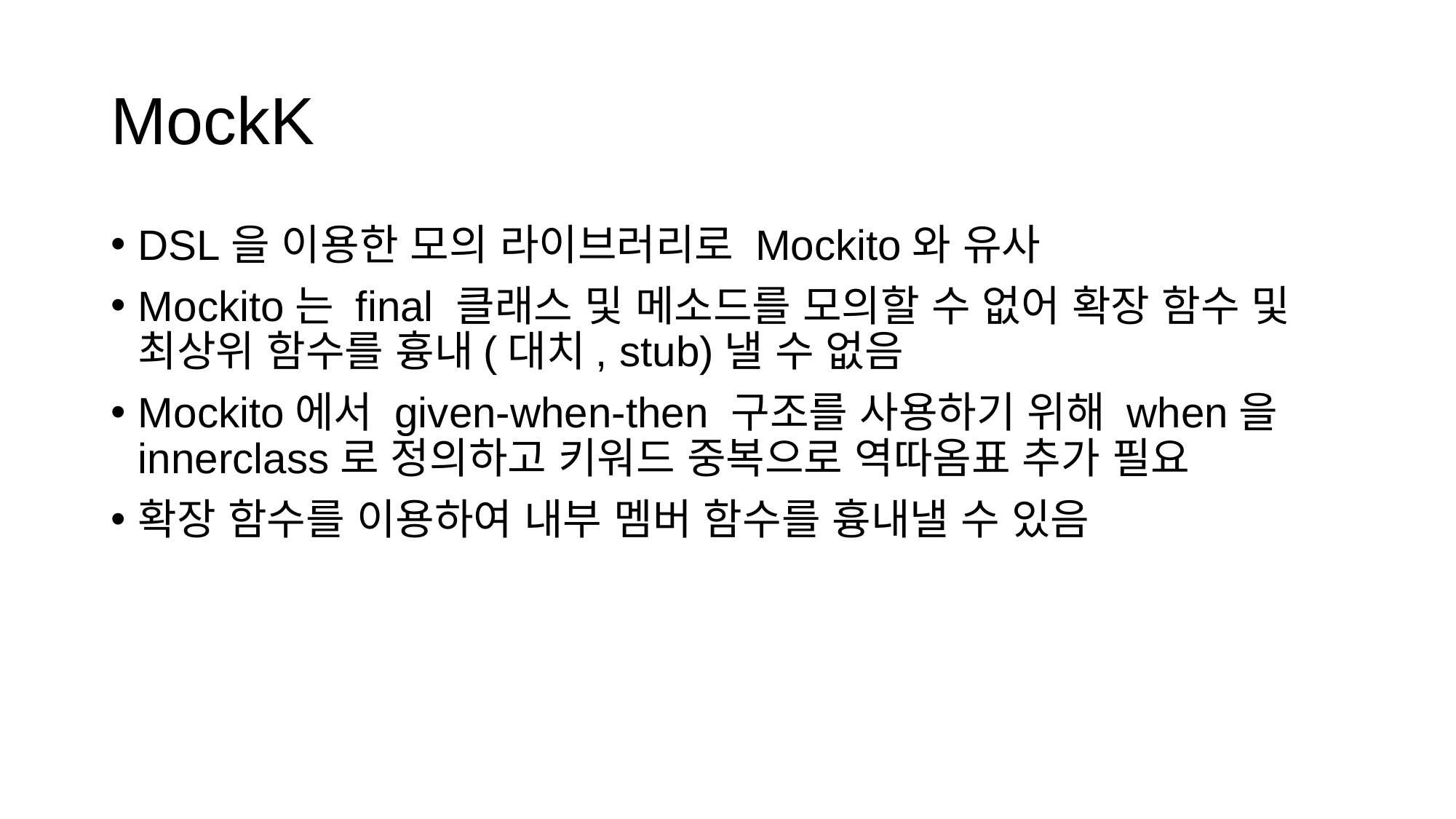

# MockK
DSL을 이용한 모의 라이브러리로 Mockito와 유사
Mockito는 final 클래스 및 메소드를 모의할 수 없어 확장 함수 및 최상위 함수를 흉내(대치, stub)낼 수 없음
Mockito에서 given-when-then 구조를 사용하기 위해 when을 innerclass로 정의하고 키워드 중복으로 역따옴표 추가 필요
확장 함수를 이용하여 내부 멤버 함수를 흉내낼 수 있음